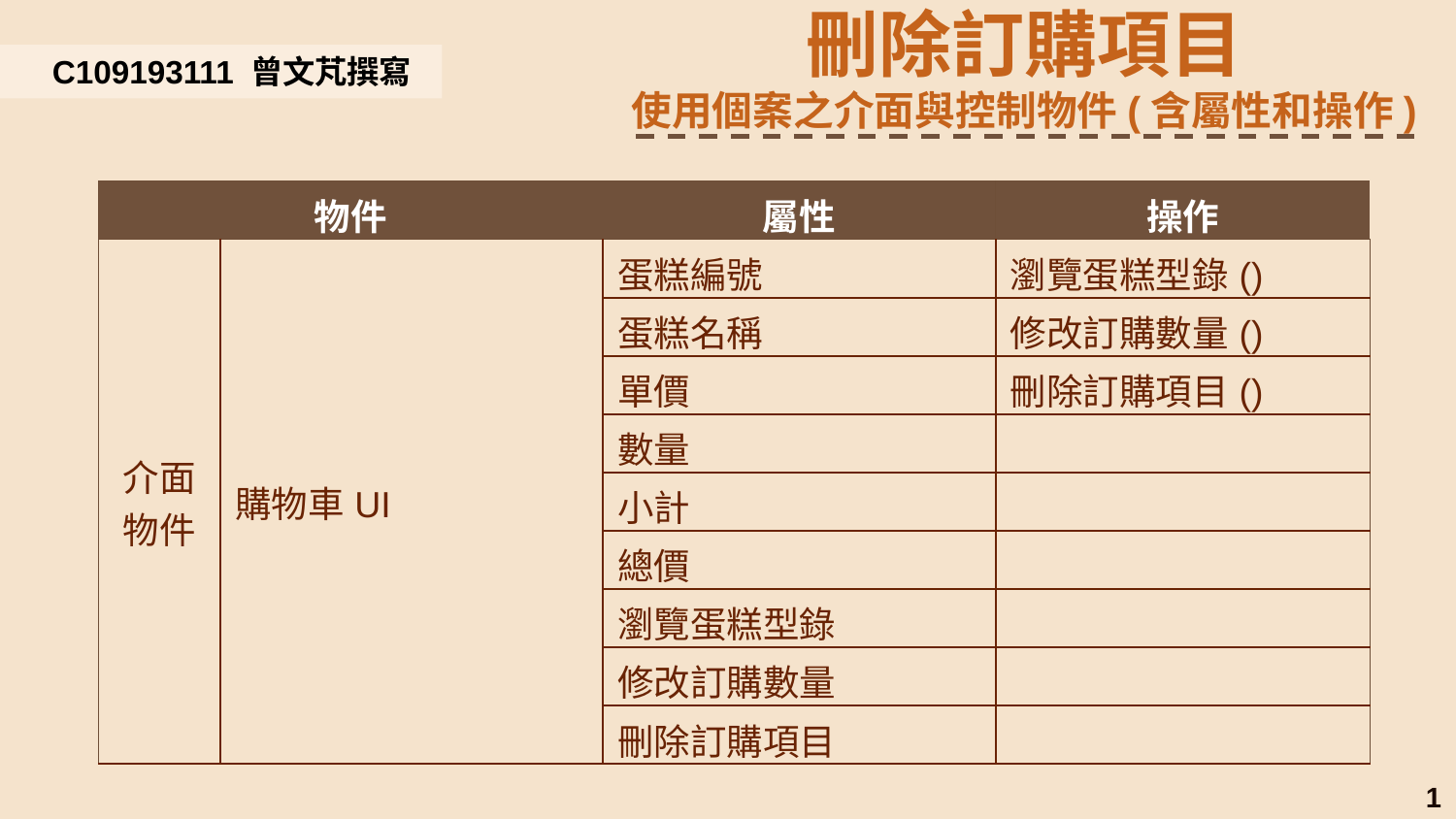

刪除訂購項目
使用個案之介面與控制物件(含屬性和操作)

C109193111 曾文芃撰寫
| 物件 |  | 屬性 | 操作 |
| --- | --- | --- | --- |
| 介面物件 | 購物車UI | 蛋糕編號 | 瀏覽蛋糕型錄() |
|  |  | 蛋糕名稱 | 修改訂購數量() |
|  |  | 單價 | 刪除訂購項目() |
|  |  | 數量 |  |
|  |  | 小計 |  |
|  |  | 總價 |  |
|  |  | 瀏覽蛋糕型錄 |  |
|  |  | 修改訂購數量 |  |
|  |  | 刪除訂購項目 |  |
1